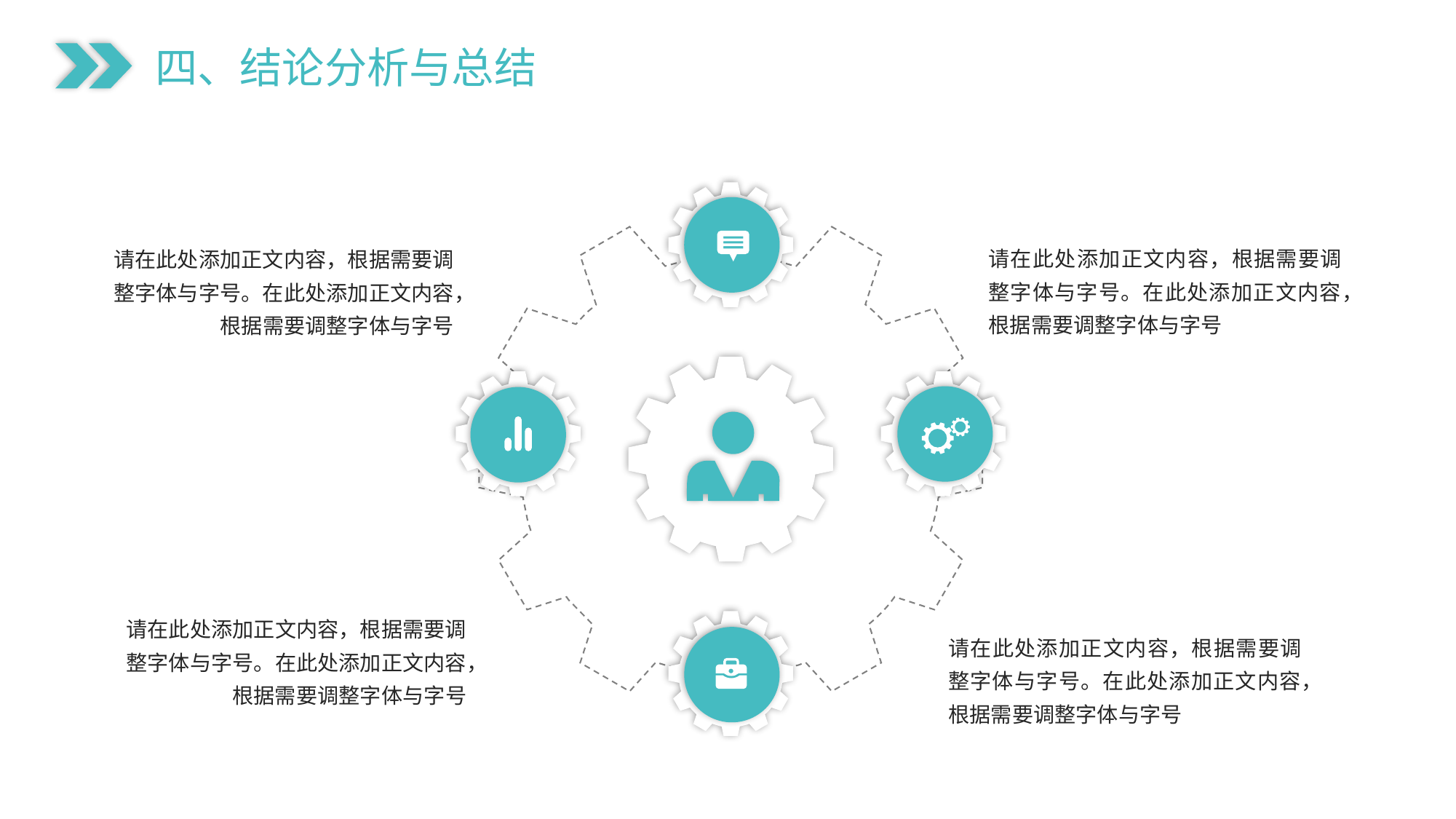

四、结论分析与总结

请在此处添加正文内容，根据需要调整字体与字号。在此处添加正文内容，根据需要调整字体与字号
请在此处添加正文内容，根据需要调整字体与字号。在此处添加正文内容，根据需要调整字体与字号

请在此处添加正文内容，根据需要调整字体与字号。在此处添加正文内容，根据需要调整字体与字号

请在此处添加正文内容，根据需要调整字体与字号。在此处添加正文内容，根据需要调整字体与字号